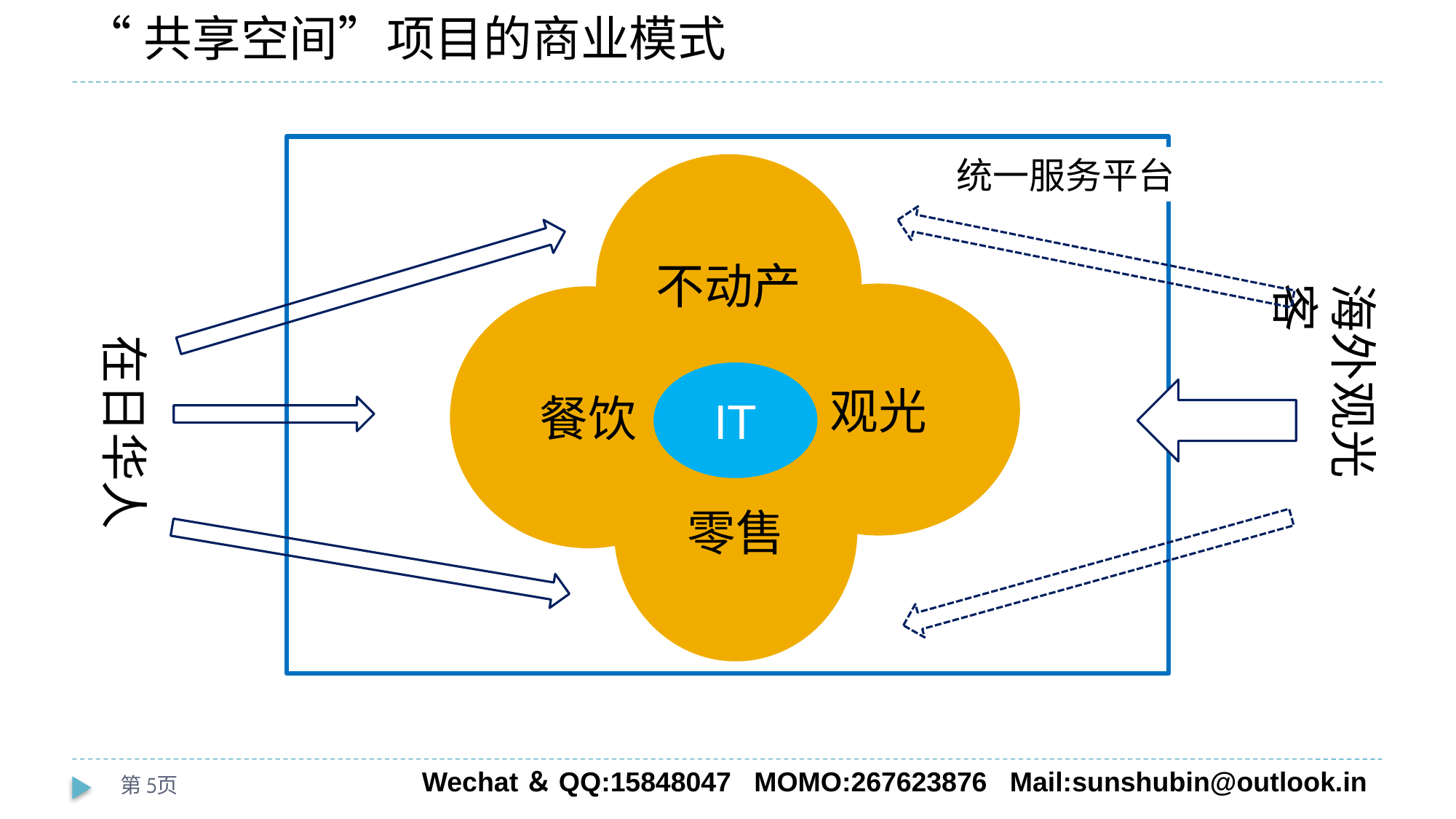

# “共享空间”项目的商业模式

统一服务平台
不动产

海外观光客
观光
餐饮
在日华人
IT

零售

第5页